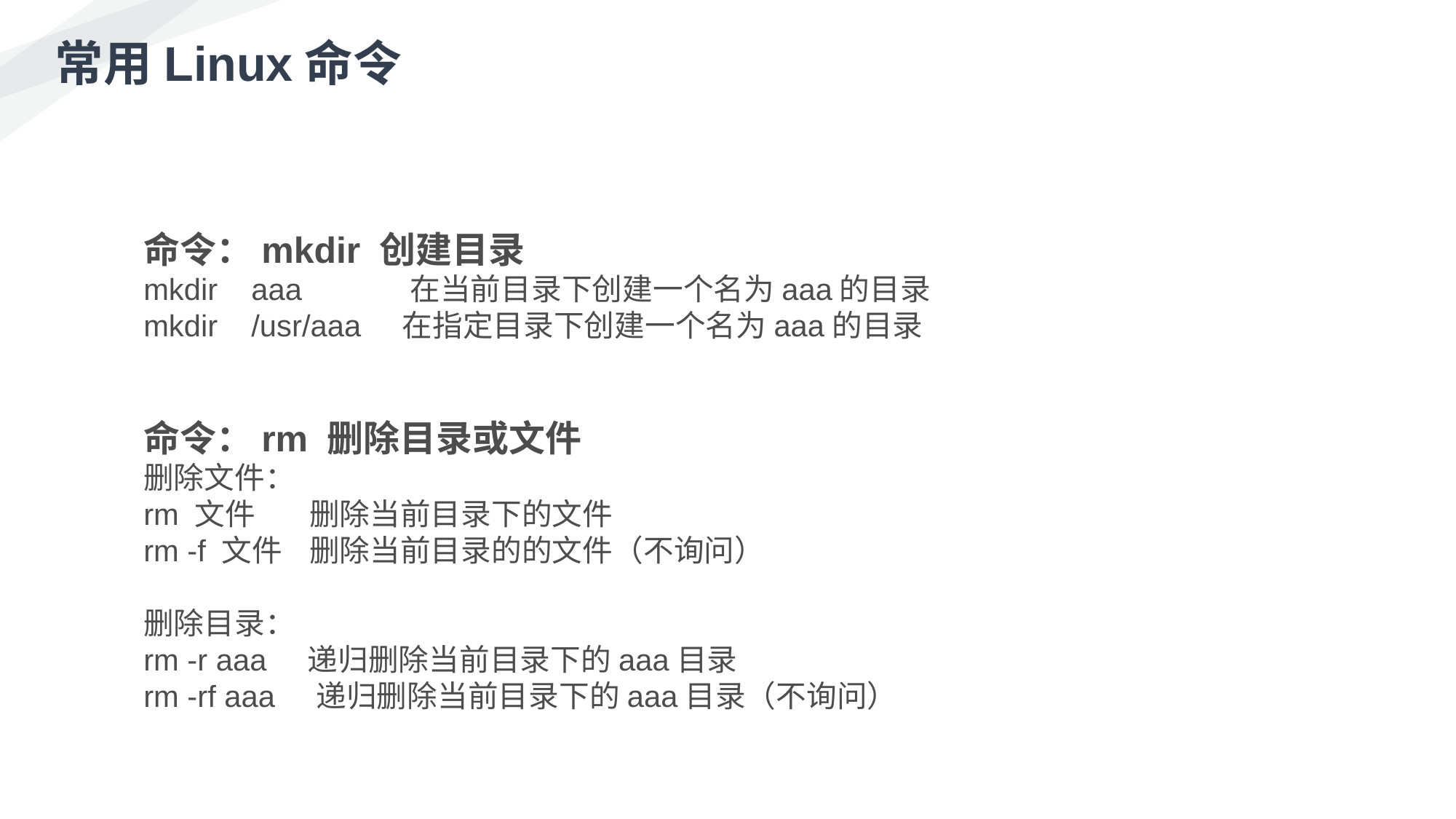

常用Linux命令

命令：mkdir 创建目录
mkdir    aaa            在当前目录下创建一个名为aaa的目录
mkdir    /usr/aaa    在指定目录下创建一个名为aaa的目录
命令：rm 删除目录或文件
删除文件：
rm 文件        删除当前目录下的文件
rm -f 文件    删除当前目录的的文件（不询问）

删除目录：
rm -r aaa    递归删除当前目录下的aaa目录
rm -rf aaa    递归删除当前目录下的aaa目录（不询问）